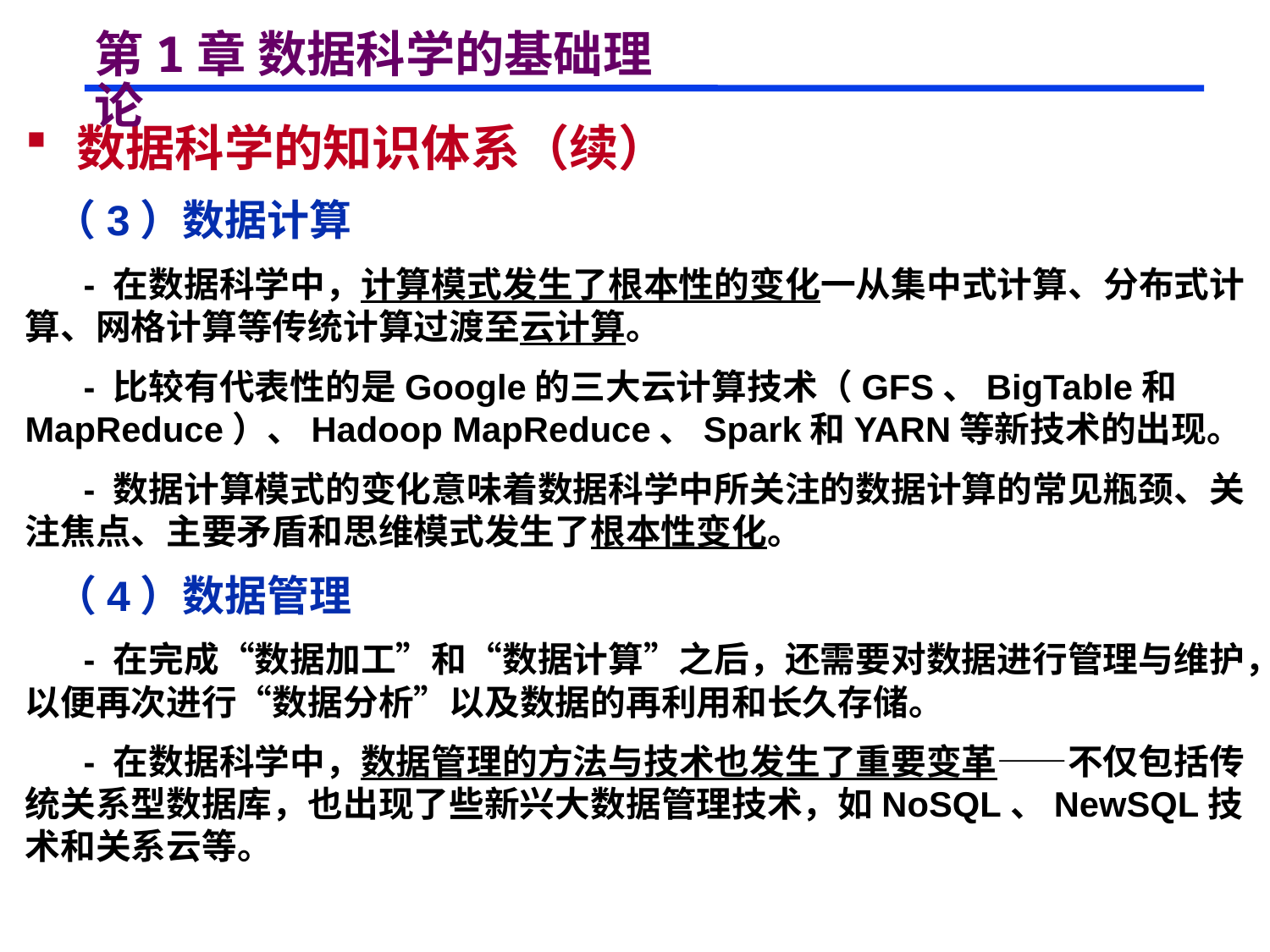

# 第1章 数据科学的基础理论
 数据科学的知识体系（续）
  （3）数据计算
      - 在数据科学中，计算模式发生了根本性的变化一从集中式计算、分布式计算、网格计算等传统计算过渡至云计算。
      - 比较有代表性的是Google的三大云计算技术（GFS、BigTable和MapReduce）、Hadoop MapReduce、Spark和YARN等新技术的出现。
      - 数据计算模式的变化意味着数据科学中所关注的数据计算的常见瓶颈、关注焦点、主要矛盾和思维模式发生了根本性变化。
  （4）数据管理
      - 在完成“数据加工”和“数据计算”之后，还需要对数据进行管理与维护，以便再次进行“数据分析”以及数据的再利用和长久存储。
      - 在数据科学中，数据管理的方法与技术也发生了重要变革——不仅包括传统关系型数据库，也出现了些新兴大数据管理技术，如NoSQL、NewSQL技术和关系云等。